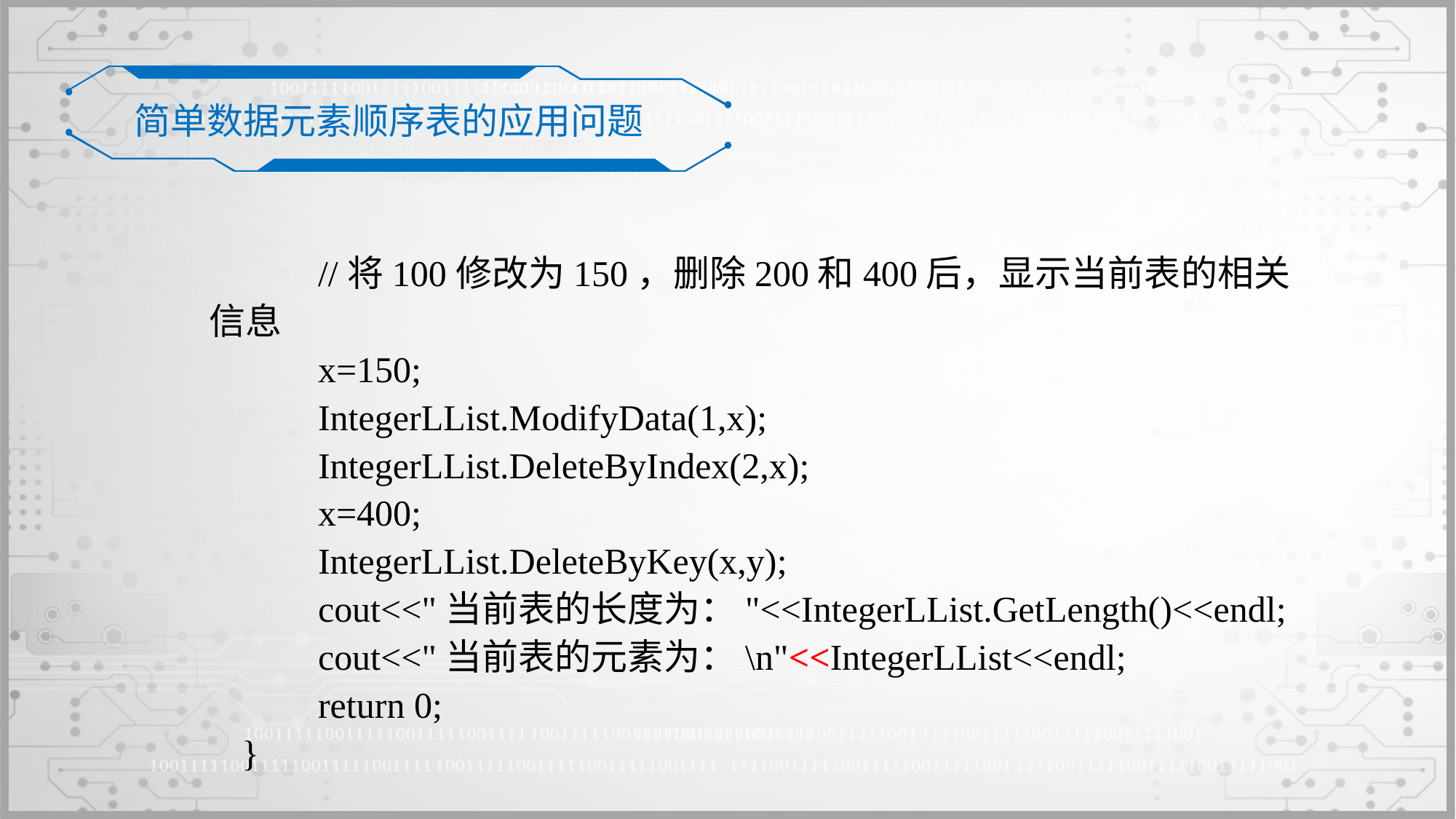

简单数据元素顺序表的应用问题
	//将100修改为150，删除200和400后，显示当前表的相关信息
	x=150;
	IntegerLList.ModifyData(1,x);
	IntegerLList.DeleteByIndex(2,x);
	x=400;
	IntegerLList.DeleteByKey(x,y);
	cout<<"当前表的长度为："<<IntegerLList.GetLength()<<endl;
	cout<<"当前表的元素为：\n"<<IntegerLList<<endl;
	return 0;
}